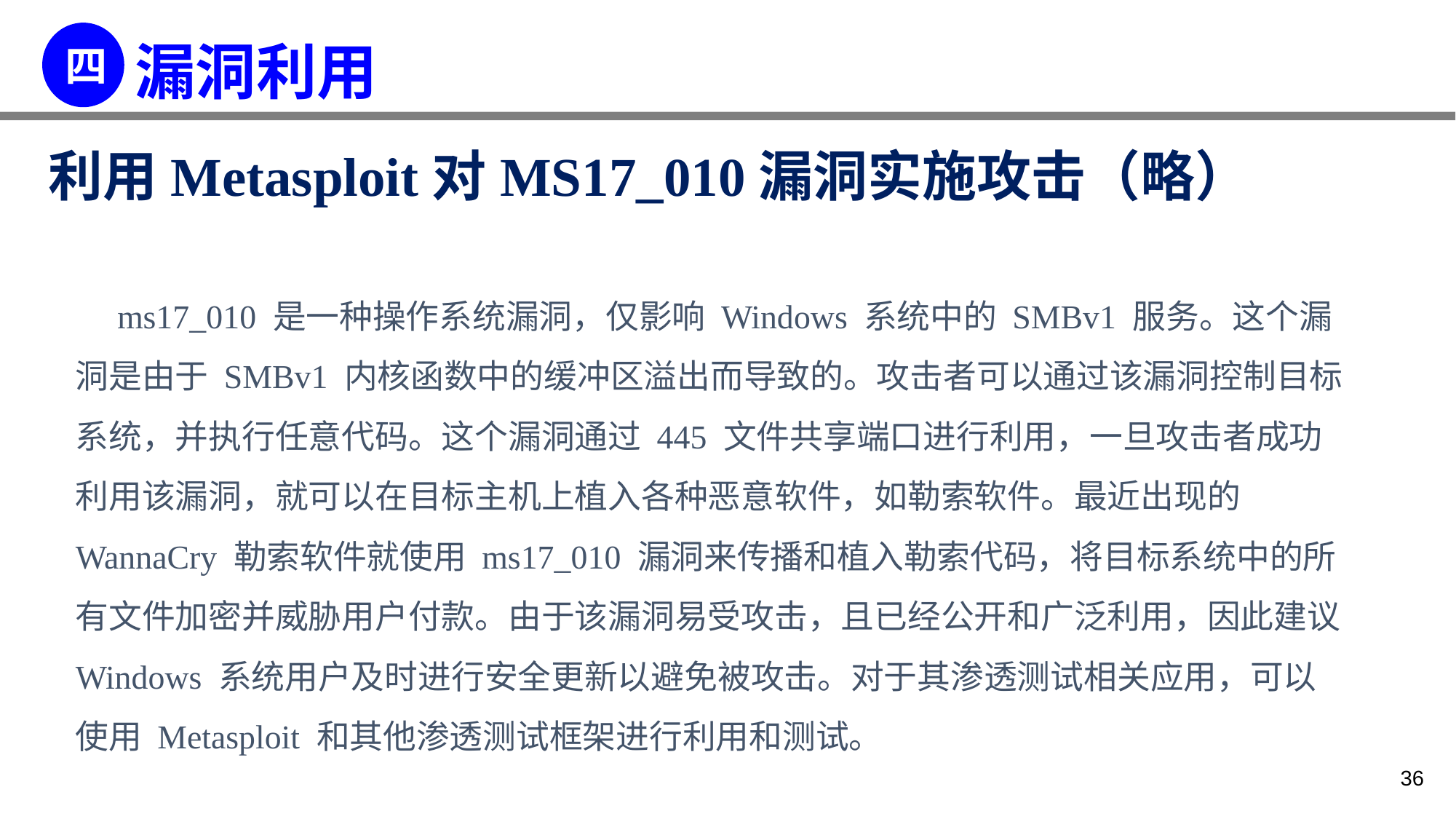

利用Metasploit对MS17_010漏洞实施攻击（略）
     ms17_010 是一种操作系统漏洞，仅影响 Windows 系统中的 SMBv1 服务。这个漏洞是由于 SMBv1 内核函数中的缓冲区溢出而导致的。攻击者可以通过该漏洞控制目标系统，并执行任意代码。这个漏洞通过 445 文件共享端口进行利用，一旦攻击者成功利用该漏洞，就可以在目标主机上植入各种恶意软件，如勒索软件。最近出现的 WannaCry 勒索软件就使用 ms17_010 漏洞来传播和植入勒索代码，将目标系统中的所有文件加密并威胁用户付款。由于该漏洞易受攻击，且已经公开和广泛利用，因此建议 Windows 系统用户及时进行安全更新以避免被攻击。对于其渗透测试相关应用，可以使用 Metasploit 和其他渗透测试框架进行利用和测试。
36